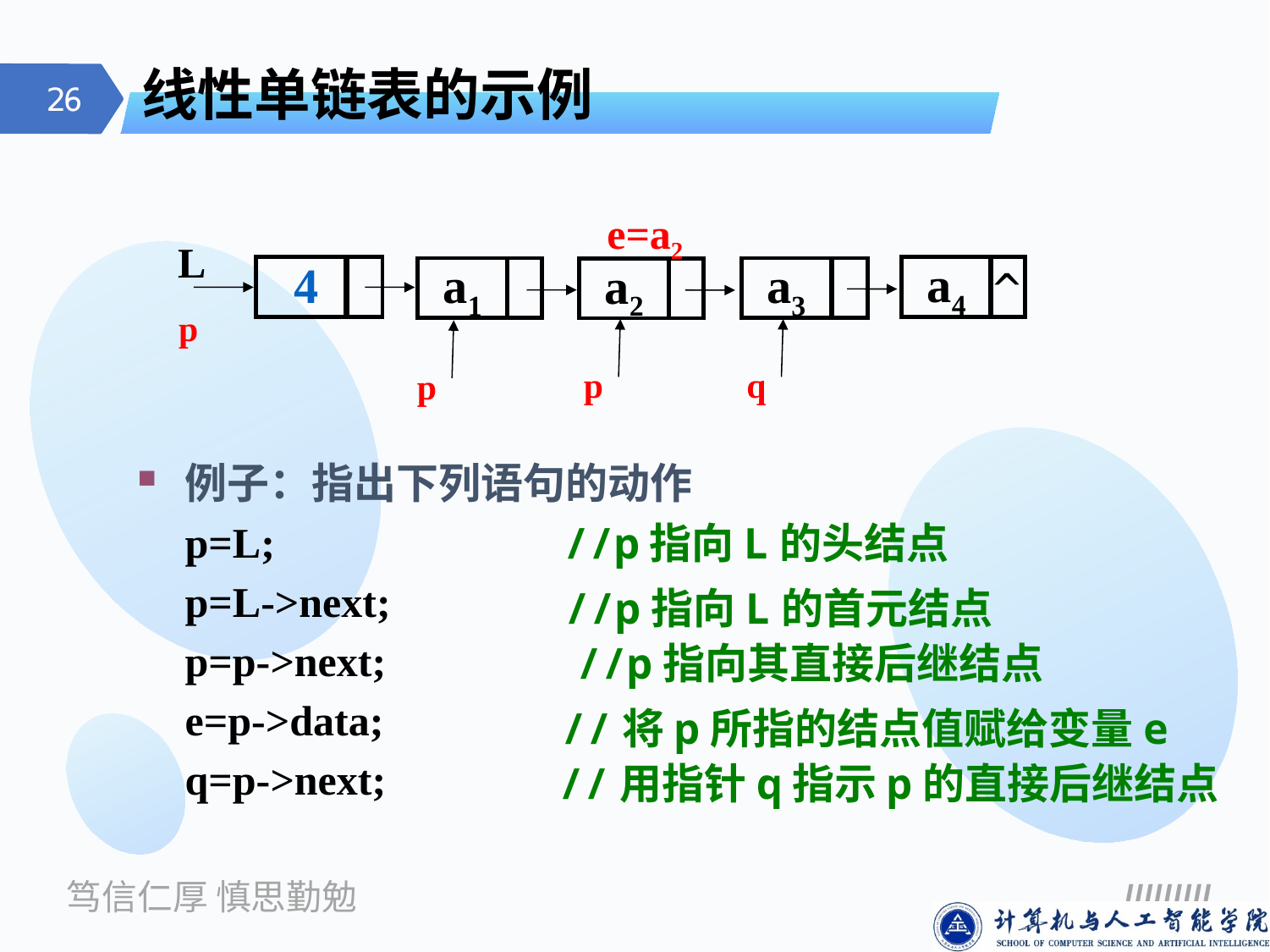

# 线性单链表的示例
e=a2
L

4

a4
^
a1

a3

a2

p

p

q

p
例子：指出下列语句的动作
	p=L;
	p=L->next;
	p=p->next;
	e=p->data;
	q=p->next;
//p指向L的头结点
//p指向L的首元结点
//p指向其直接后继结点
//将p所指的结点值赋给变量e
//用指针q指示p的直接后继结点